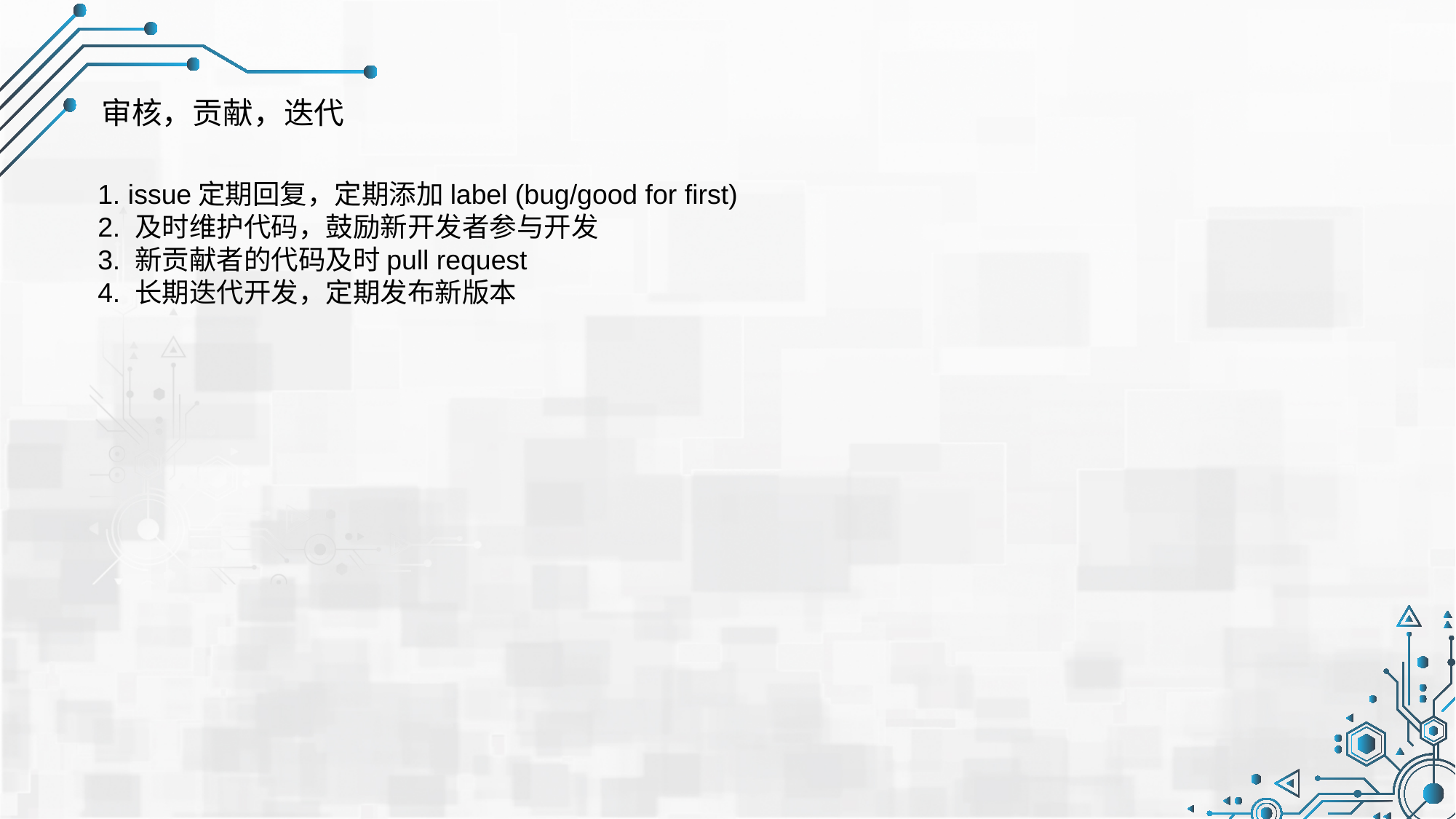

审核，贡献，迭代
1. issue定期回复，定期添加label (bug/good for first)
2. 及时维护代码，鼓励新开发者参与开发
3. 新贡献者的代码及时pull request
4. 长期迭代开发，定期发布新版本